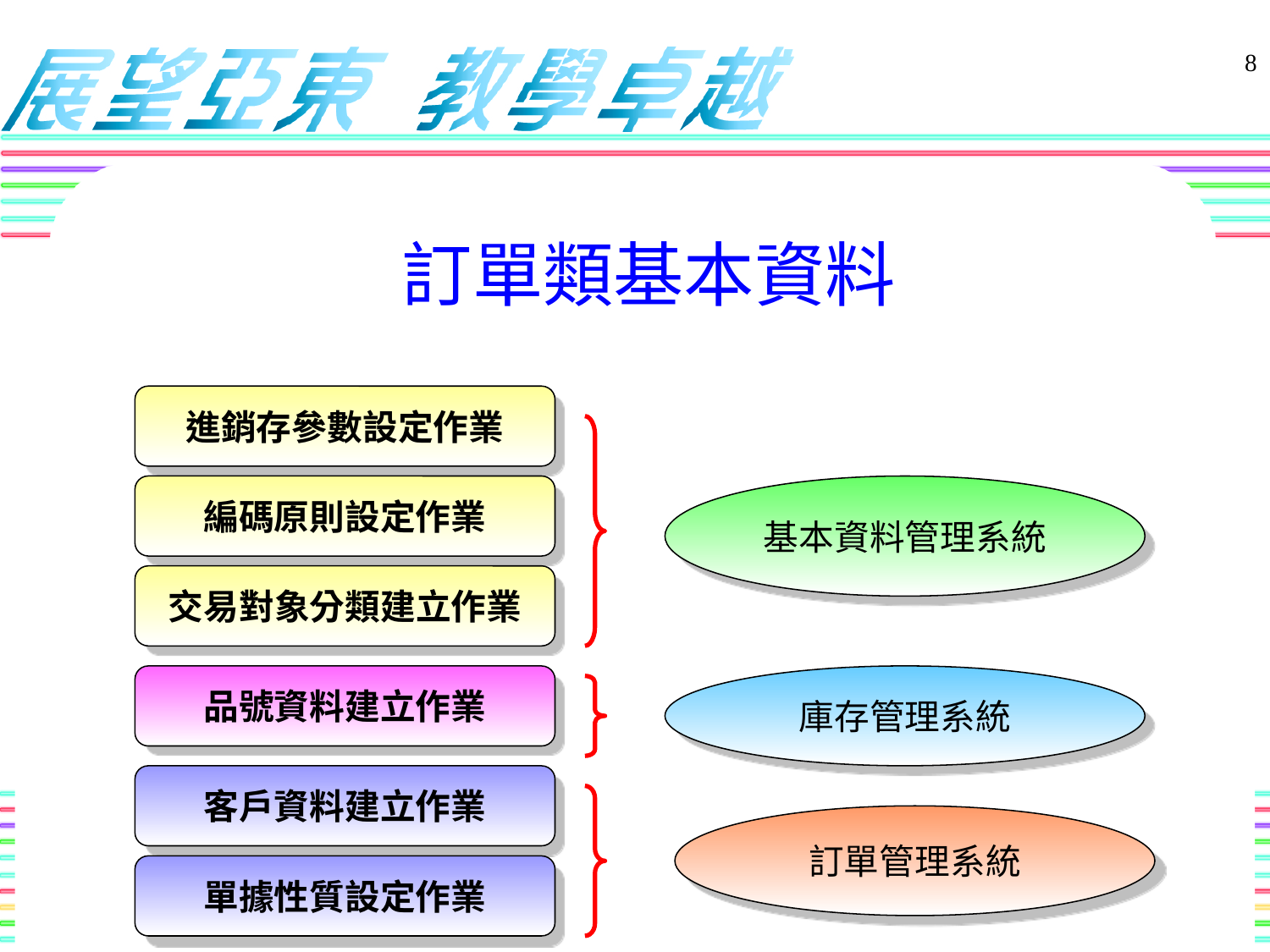

8
訂單類基本資料

進銷存參數設定作業

編碼原則設定作業
基本資料管理系統
交易對象分類建立作業
品號資料建立作業
庫存管理系統

客戶資料建立作業

訂單管理系統
單據性質設定作業